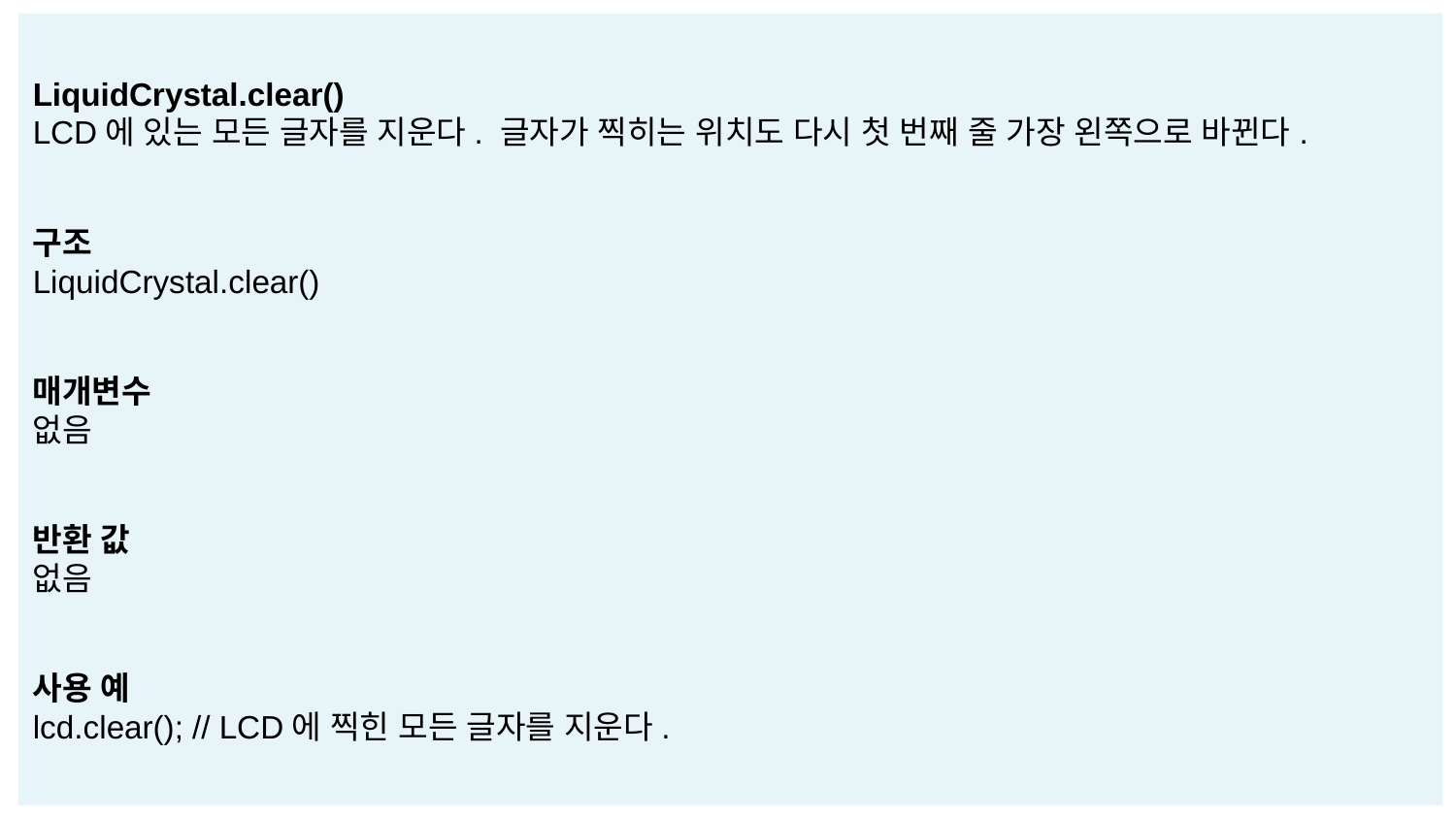

LiquidCrystal.clear()
LCD에 있는 모든 글자를 지운다. 글자가 찍히는 위치도 다시 첫 번째 줄 가장 왼쪽으로 바뀐다.
구조
LiquidCrystal.clear()
매개변수
없음
반환 값
없음
사용 예
lcd.clear(); // LCD에 찍힌 모든 글자를 지운다.